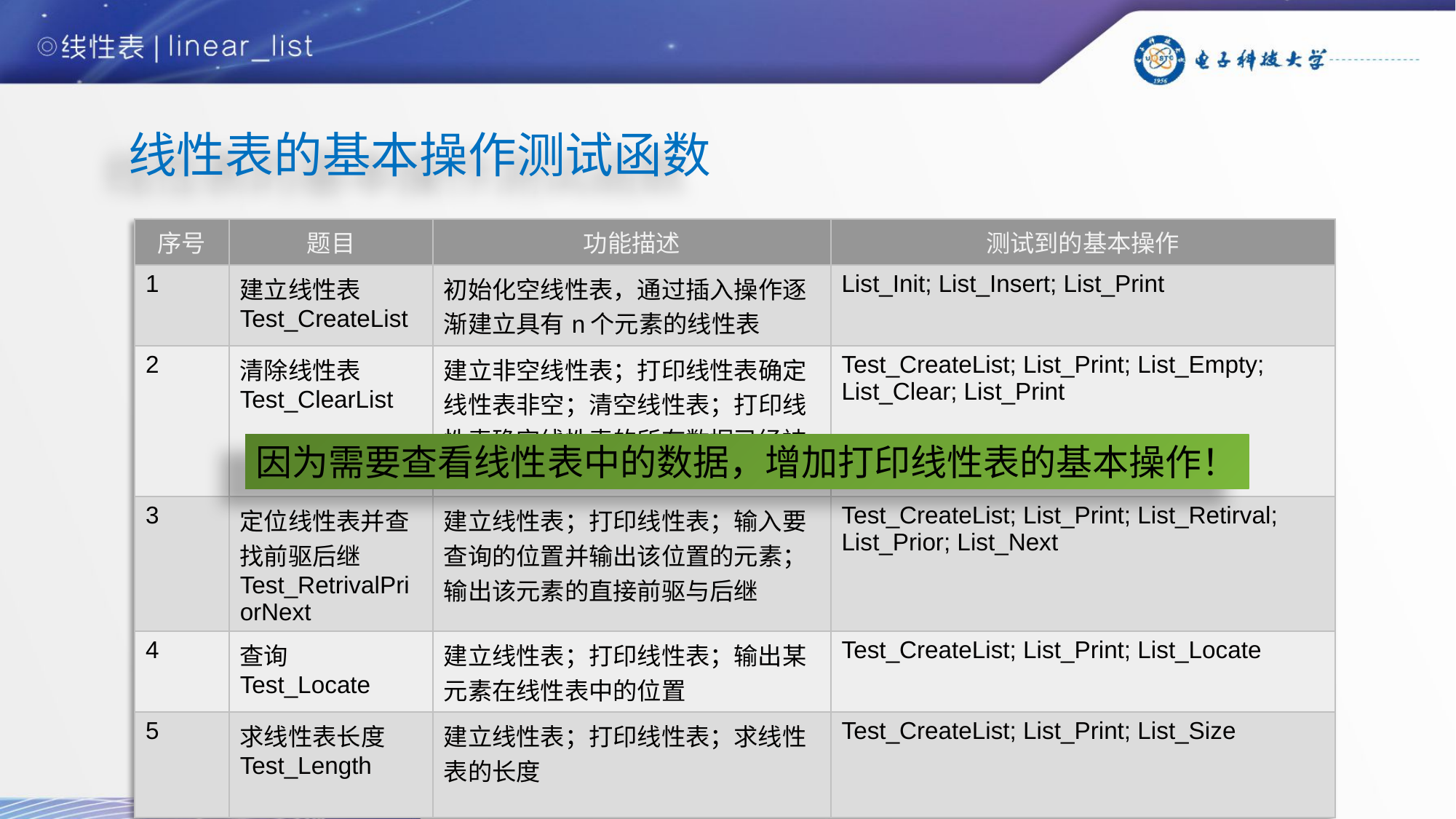

# 线性表的基本操作测试函数
| 序号 | 题目 | 功能描述 | 测试到的基本操作 |
| --- | --- | --- | --- |
| 1 | 建立线性表Test\_CreateList | 初始化空线性表，通过插入操作逐渐建立具有n个元素的线性表 | List\_Init; List\_Insert; List\_Print |
| 2 | 清除线性表 Test\_ClearList | 建立非空线性表；打印线性表确定线性表非空；清空线性表；打印线性表确定线性表的所有数据已经被清除 | Test\_CreateList; List\_Print; List\_Empty; List\_Clear; List\_Print |
| 3 | 定位线性表并查找前驱后继 Test\_RetrivalPriorNext | 建立线性表；打印线性表；输入要查询的位置并输出该位置的元素；输出该元素的直接前驱与后继 | Test\_CreateList; List\_Print; List\_Retirval; List\_Prior; List\_Next |
| 4 | 查询 Test\_Locate | 建立线性表；打印线性表；输出某元素在线性表中的位置 | Test\_CreateList; List\_Print; List\_Locate |
| 5 | 求线性表长度 Test\_Length | 建立线性表；打印线性表；求线性表的长度 | Test\_CreateList; List\_Print; List\_Size |
因为需要查看线性表中的数据，增加打印线性表的基本操作！